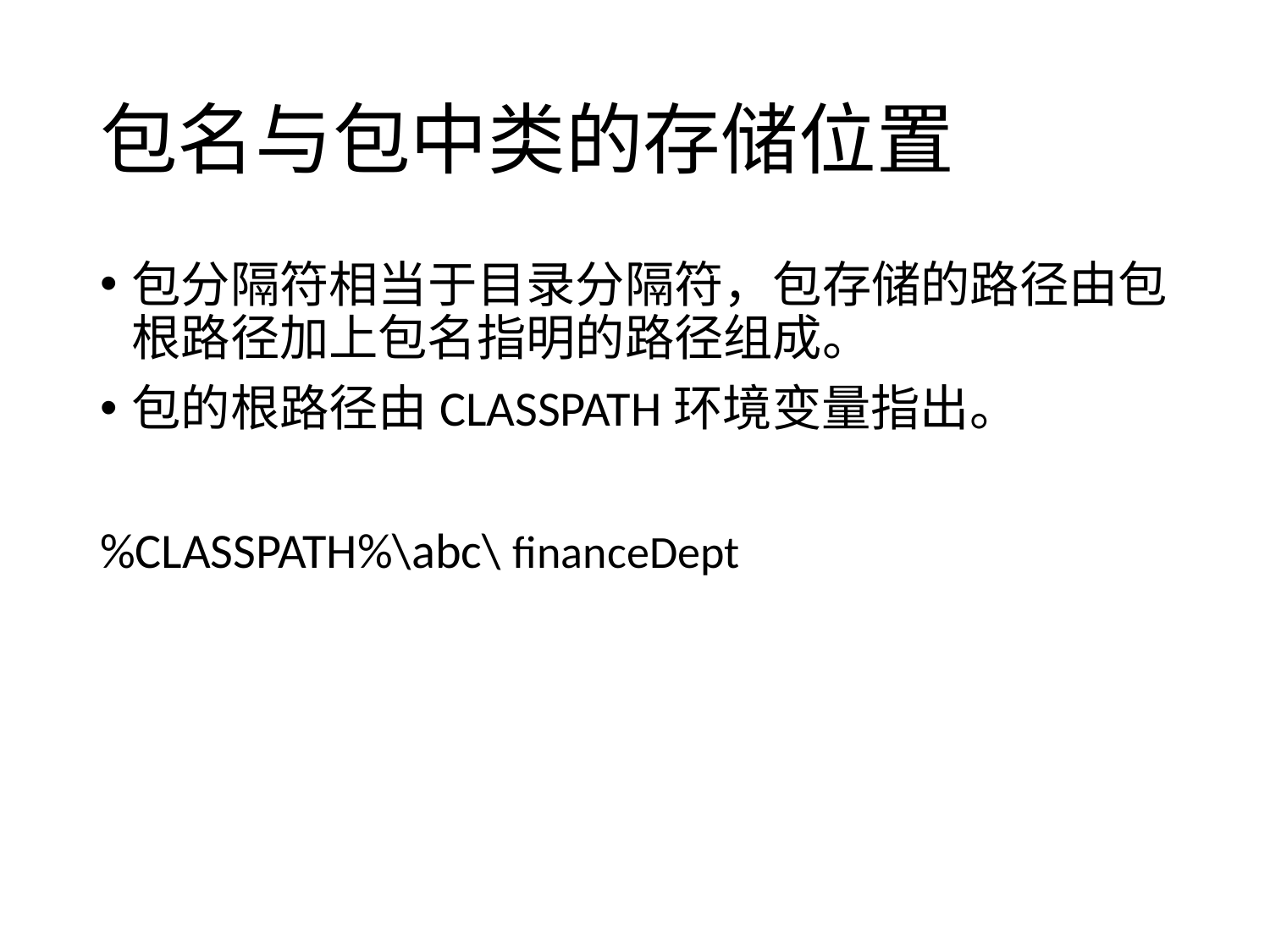

# 包名与包中类的存储位置
包分隔符相当于目录分隔符，包存储的路径由包根路径加上包名指明的路径组成。
包的根路径由CLASSPATH环境变量指出。

%CLASSPATH%\abc\ financeDept